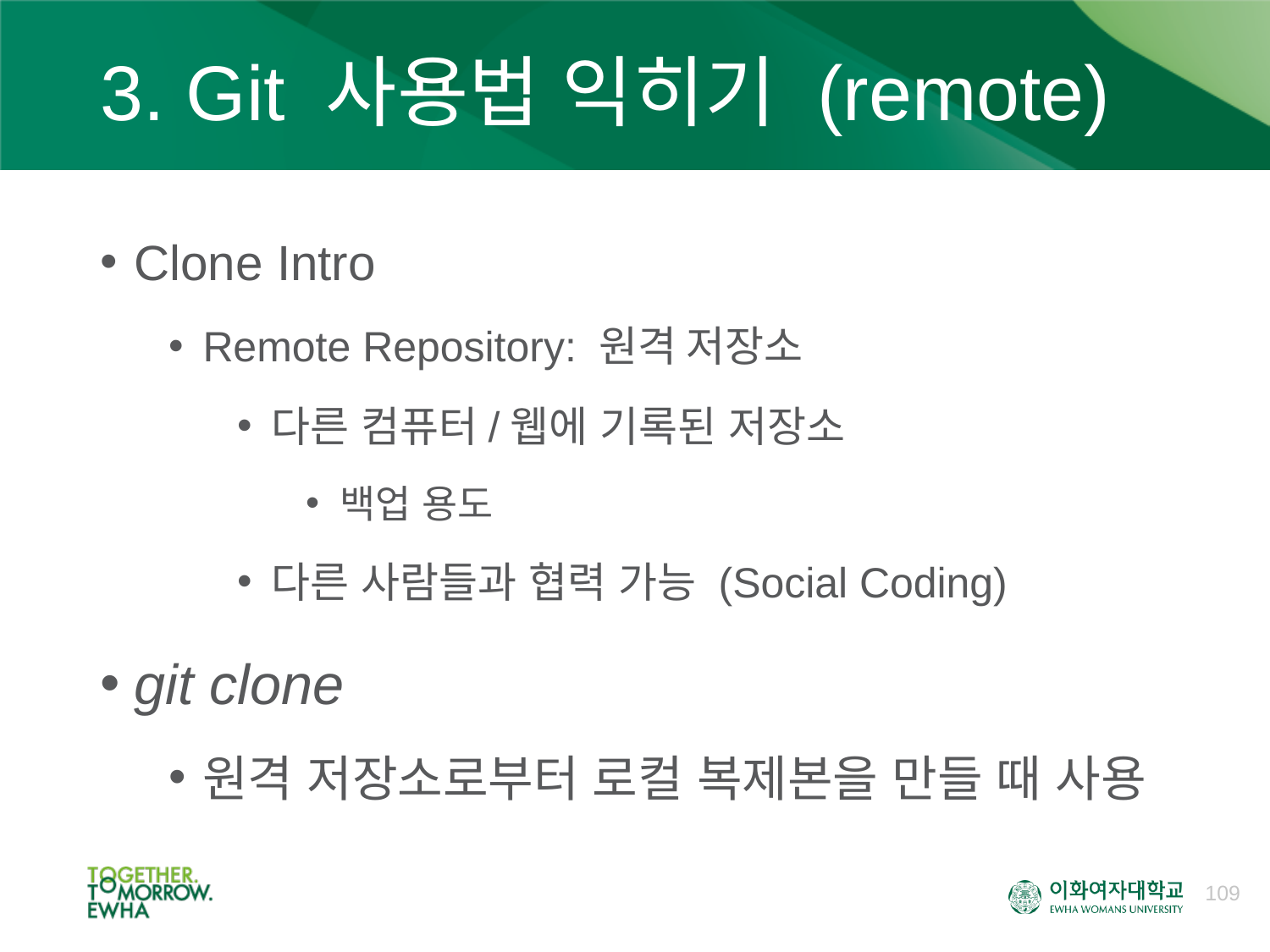

# 3. Git 사용법 익히기 (remote)
Clone Intro
Remote Repository: 원격 저장소
다른 컴퓨터/웹에 기록된 저장소
백업 용도
다른 사람들과 협력 가능 (Social Coding)
git clone
원격 저장소로부터 로컬 복제본을 만들 때 사용
109